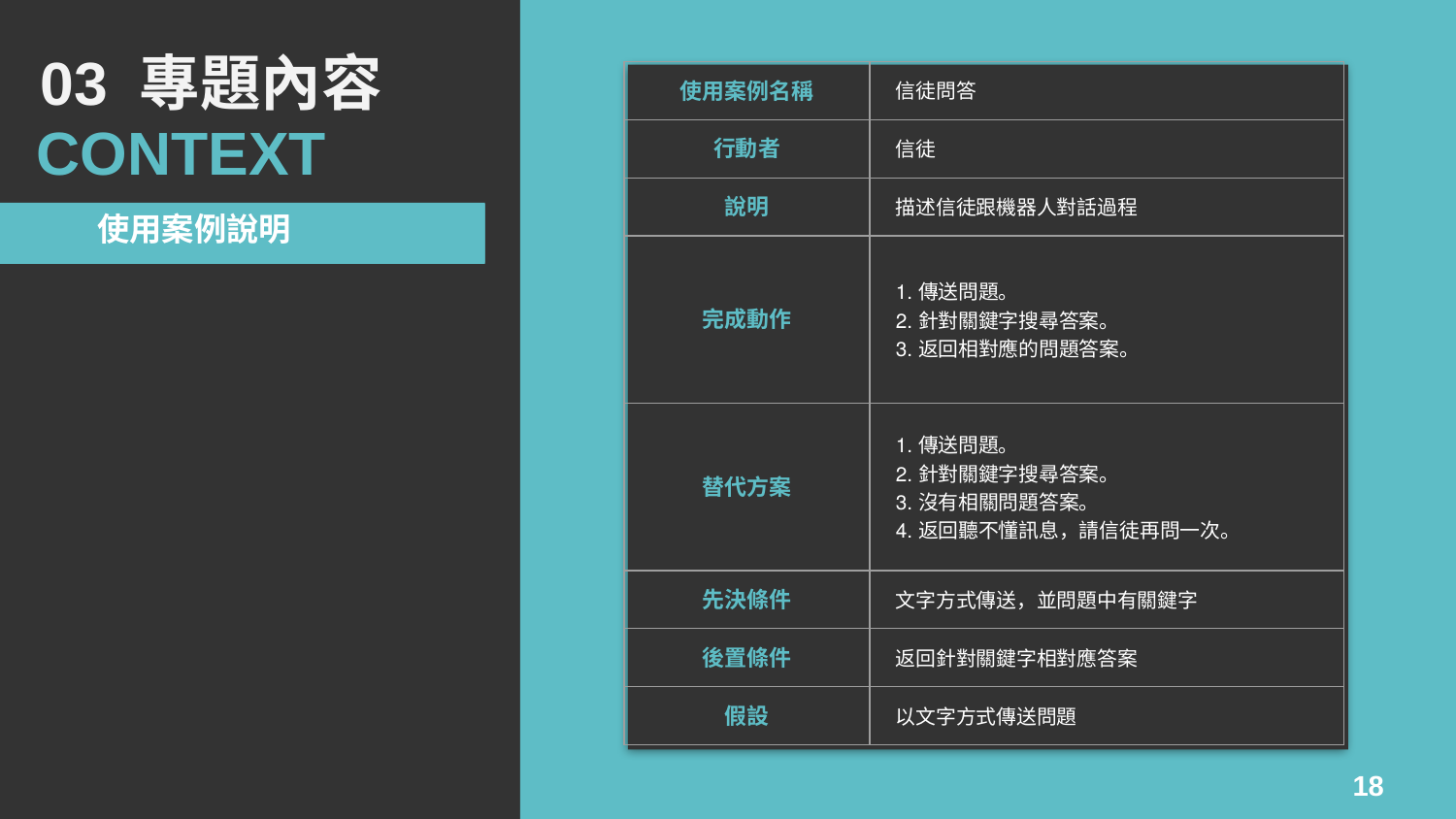

03 專題內容
| 使用案例名稱 | 信徒問答 |
| --- | --- |
| 行動者 | 信徒 |
| 說明 | 描述信徒跟機器人對話過程 |
| 完成動作 | 1.傳送問題。 2.針對關鍵字搜尋答案。 3.返回相對應的問題答案。 |
| 替代方案 | 1.傳送問題。 2.針對關鍵字搜尋答案。 3.沒有相關問題答案。 4.返回聽不懂訊息，請信徒再問一次。 |
| 先決條件 | 文字方式傳送，並問題中有關鍵字 |
| 後置條件 | 返回針對關鍵字相對應答案 |
| 假設 | 以文字方式傳送問題 |

CONTEXT
使用案例說明

18
18